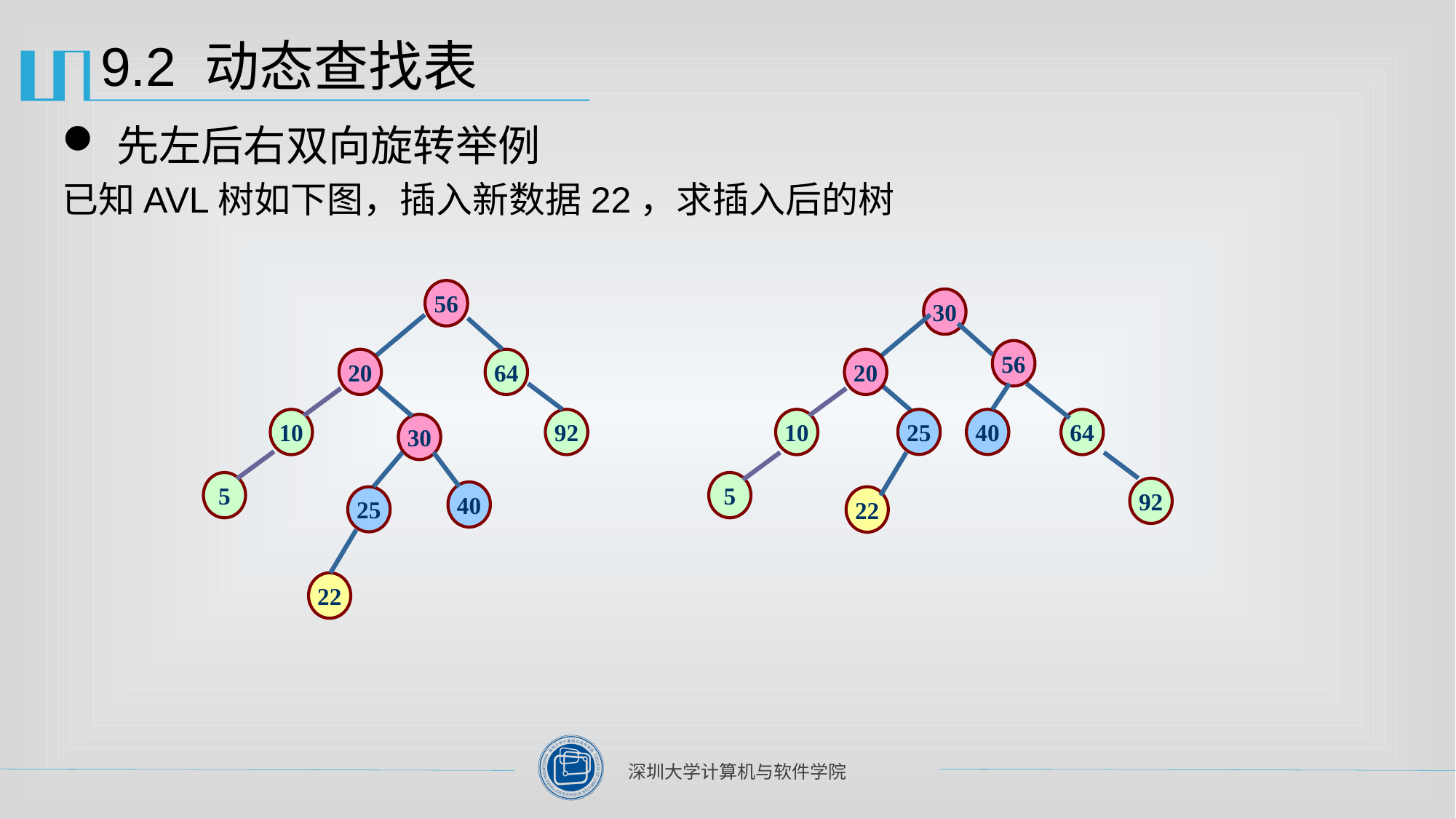

# 9.2 动态查找表
先左后右双向旋转举例
已知AVL树如下图，插入新数据22，求插入后的树
56

20
64

10
92
30

5
40
25

22
30

56
20

10
25
40
64

5
92
22
75